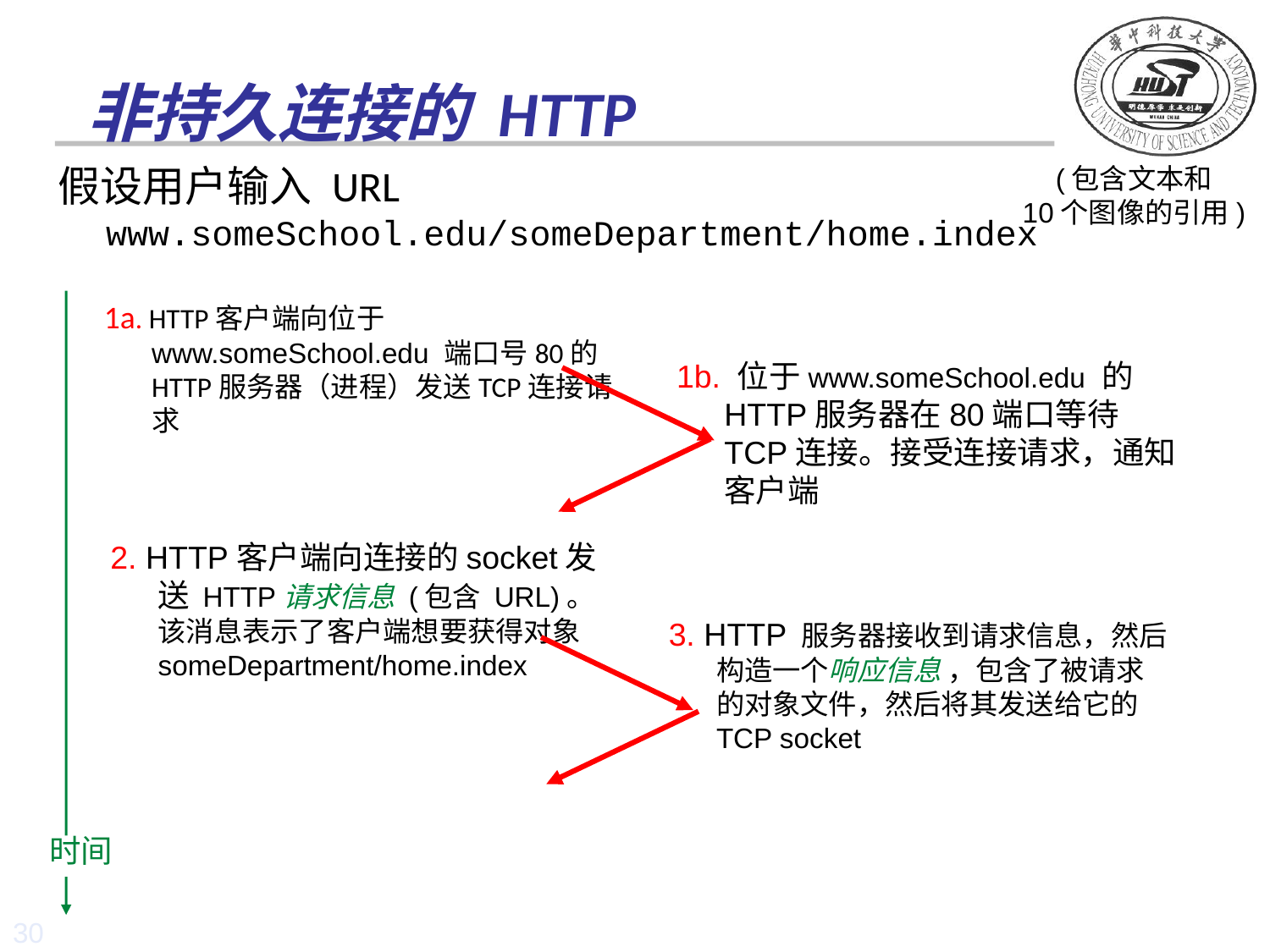

# 非持久连接的 HTTP
假设用户输入 URL www.someSchool.edu/someDepartment/home.index
(包含文本和
10个图像的引用)

1a. HTTP客户端向位于www.someSchool.edu 端口号80的 HTTP服务器（进程）发送TCP连接请求
1b. 位于www.someSchool.edu 的HTTP服务器在80端口等待TCP连接。接受连接请求，通知客户端

2. HTTP客户端向连接的socket发送 HTTP请求信息 (包含 URL)。该消息表示了客户端想要获得对象someDepartment/home.index
3. HTTP 服务器接收到请求信息，然后构造一个响应信息 ，包含了被请求的对象文件，然后将其发送给它的TCP socket

时间

30